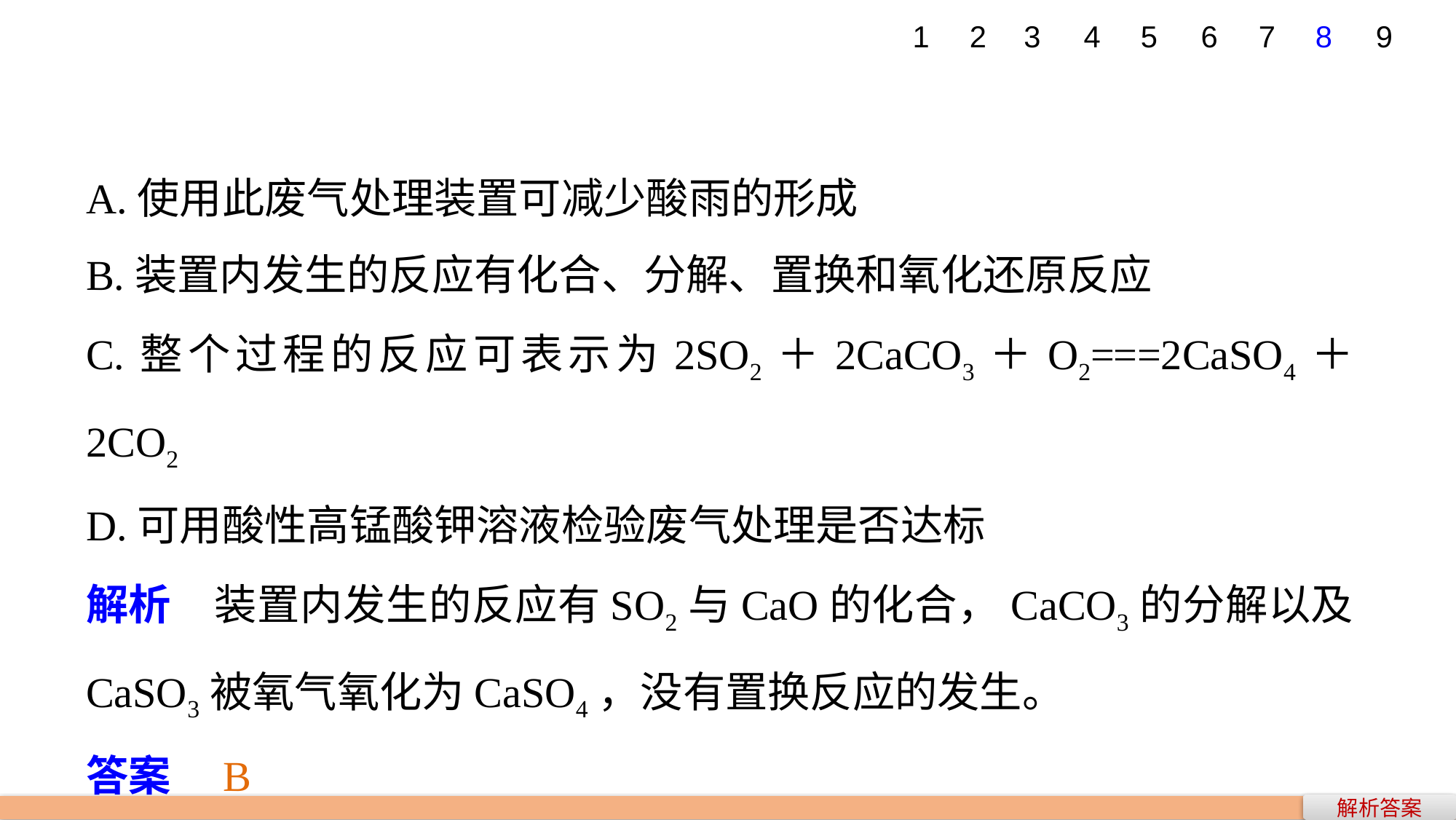

7
8
9
1
2
3
4
5
6
A.使用此废气处理装置可减少酸雨的形成
B.装置内发生的反应有化合、分解、置换和氧化还原反应
C.整个过程的反应可表示为2SO2＋2CaCO3＋O2===2CaSO4＋2CO2
D.可用酸性高锰酸钾溶液检验废气处理是否达标
解析　装置内发生的反应有SO2与CaO的化合，CaCO3的分解以及CaSO3被氧气氧化为CaSO4，没有置换反应的发生。
答案　B
解析答案